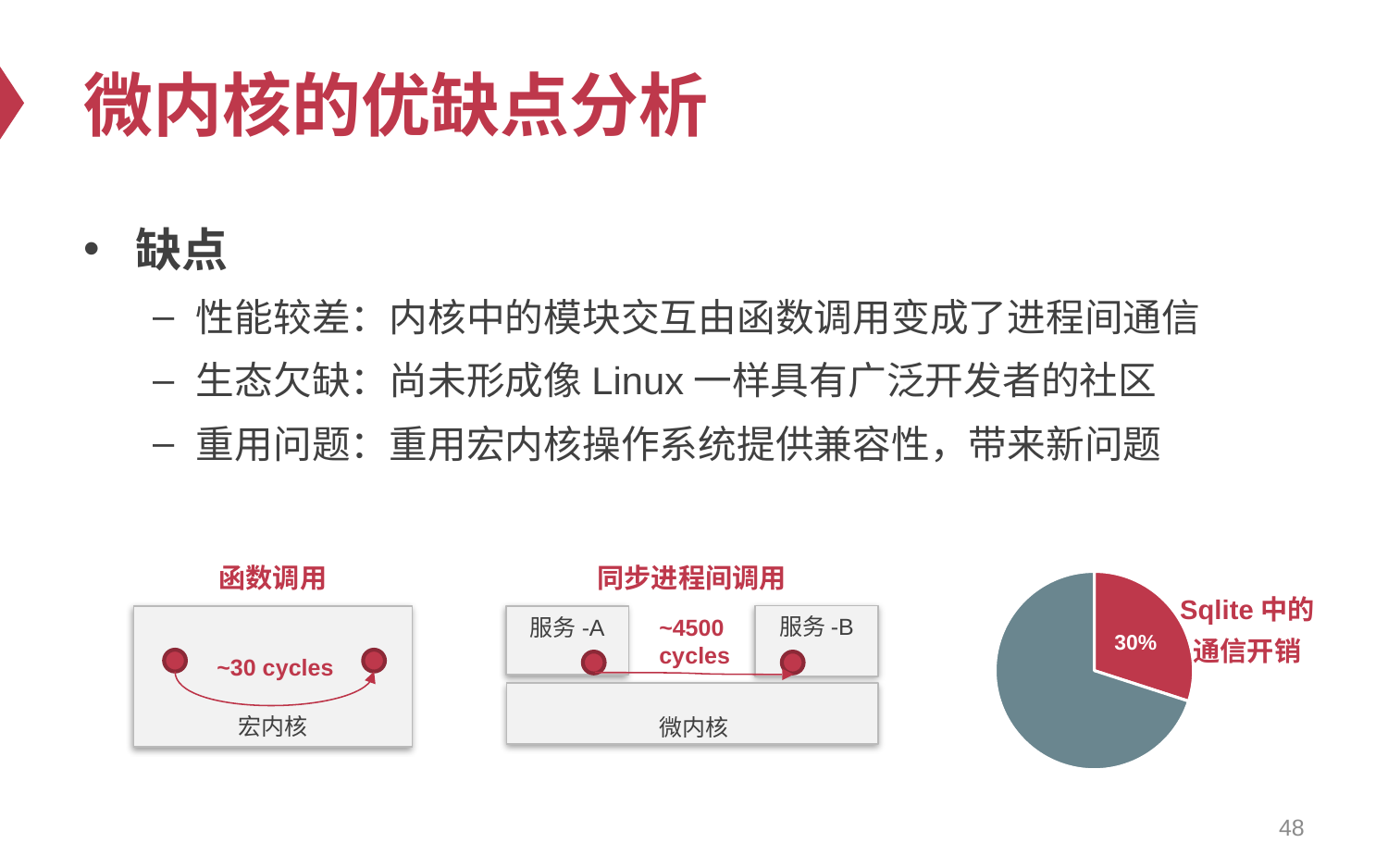

# 微内核的优缺点分析
缺点
性能较差：内核中的模块交互由函数调用变成了进程间通信
生态欠缺：尚未形成像Linux一样具有广泛开发者的社区
重用问题：重用宏内核操作系统提供兼容性，带来新问题

同步进程间调用
函数调用

### Chart

| Category | CPU时间消耗 |
|---|---|
| 通信开销 | 30.0 |
| 应用逻辑 | 70.0 |
Sqlite中的
通信开销
30%
服务-B
服务-A

~4500
 cycles
~30 cycles

宏内核
微内核
48